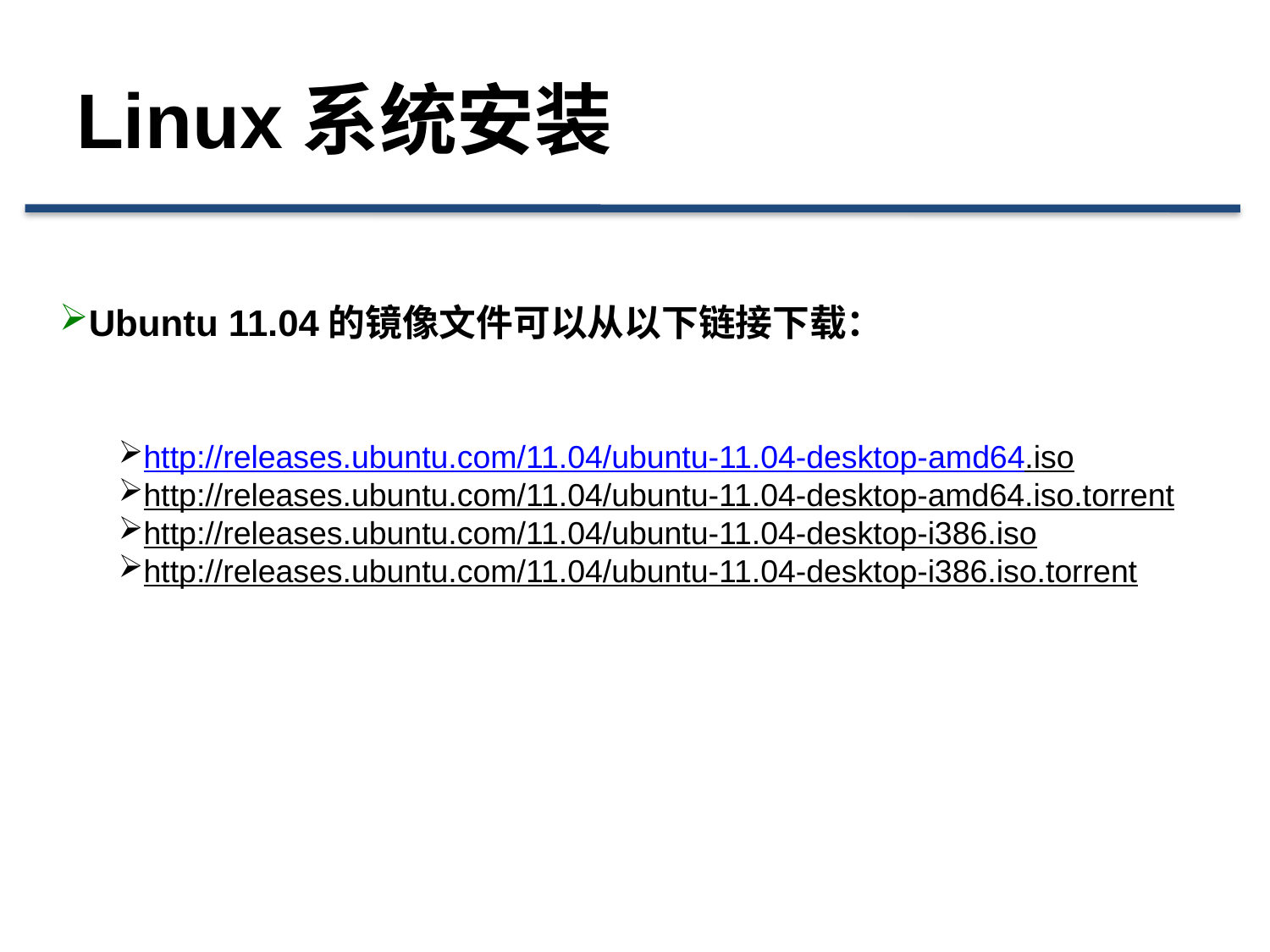

# Linux系统安装
Ubuntu 11.04的镜像文件可以从以下链接下载：
http://releases.ubuntu.com/11.04/ubuntu-11.04-desktop-amd64.iso
http://releases.ubuntu.com/11.04/ubuntu-11.04-desktop-amd64.iso.torrent
http://releases.ubuntu.com/11.04/ubuntu-11.04-desktop-i386.iso
http://releases.ubuntu.com/11.04/ubuntu-11.04-desktop-i386.iso.torrent